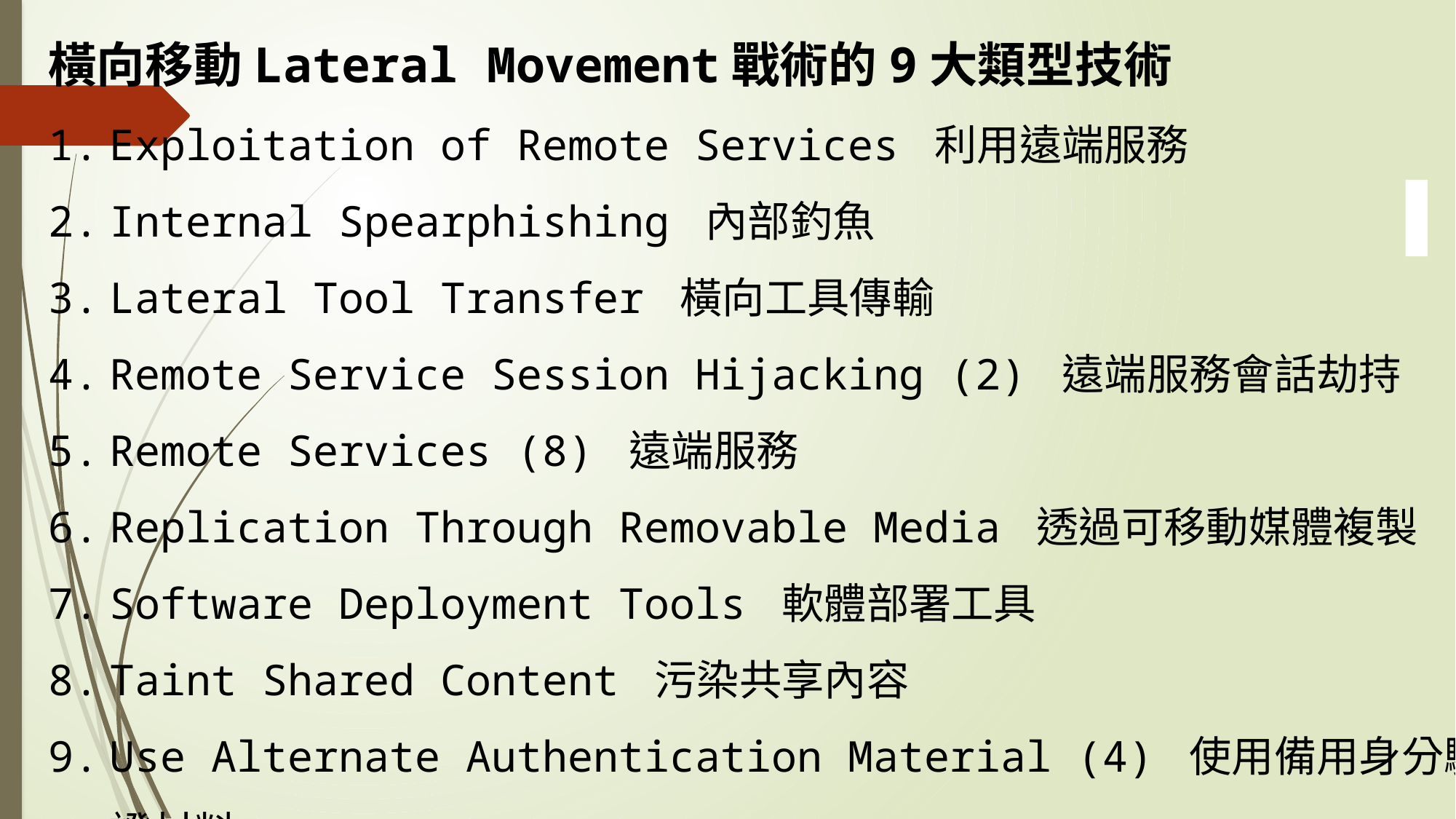

橫向移動Lateral Movement戰術的9大類型技術
Exploitation of Remote Services 利用遠端服務
Internal Spearphishing 內部釣魚
Lateral Tool Transfer 橫向工具傳輸
Remote Service Session Hijacking (2) 遠端服務會話劫持
Remote Services (8) 遠端服務
Replication Through Removable Media 透過可移動媒體複製
Software Deployment Tools 軟體部署工具
Taint Shared Content 污染共享內容
Use Alternate Authentication Material (4) 使用備用身分驗證材料